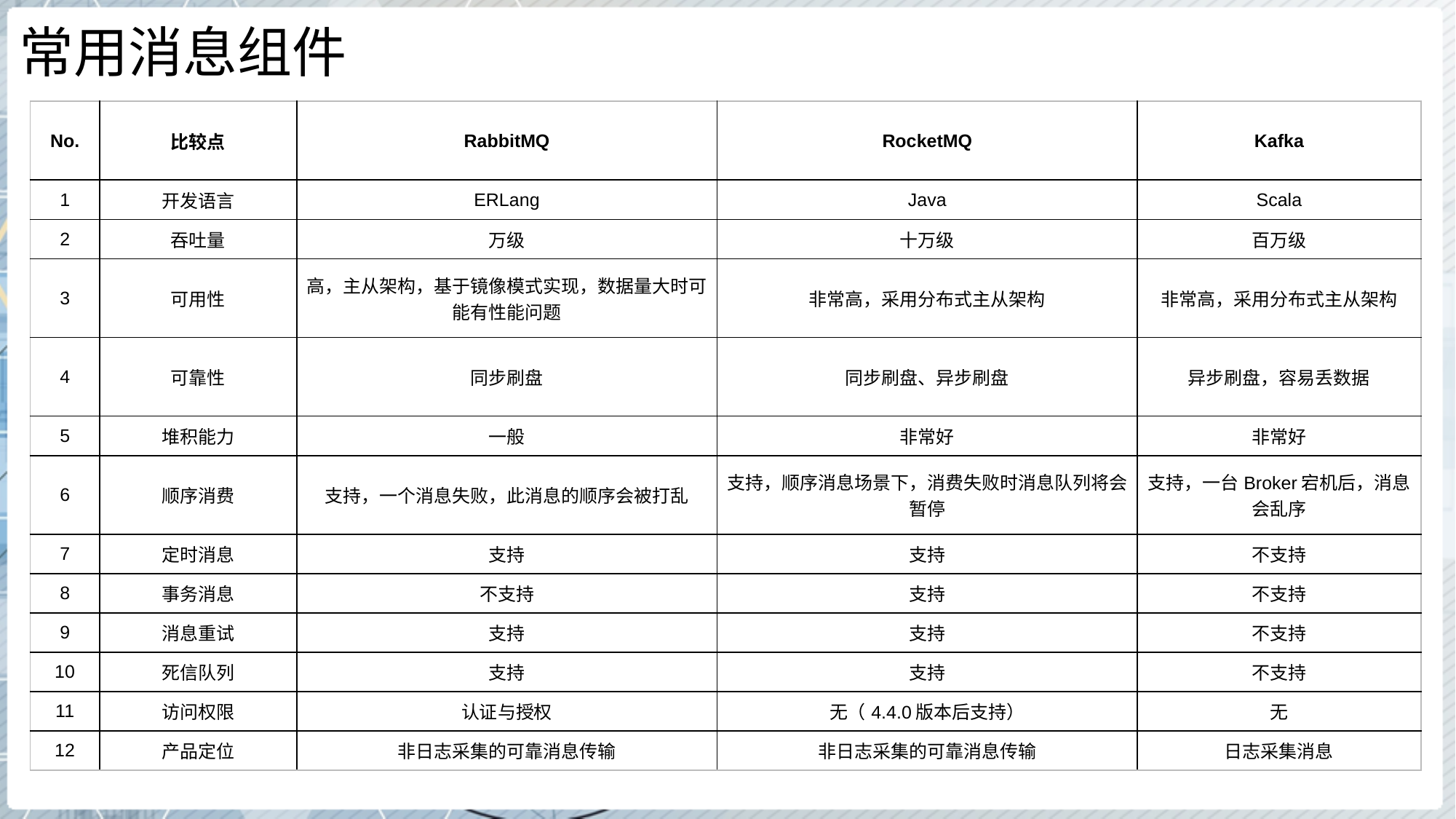

# 常用消息组件
| No. | 比较点 | RabbitMQ | RocketMQ | Kafka |
| --- | --- | --- | --- | --- |
| 1 | 开发语言 | ERLang | Java | Scala |
| 2 | 吞吐量 | 万级 | 十万级 | 百万级 |
| 3 | 可用性 | 高，主从架构，基于镜像模式实现，数据量大时可能有性能问题 | 非常高，采用分布式主从架构 | 非常高，采用分布式主从架构 |
| 4 | 可靠性 | 同步刷盘 | 同步刷盘、异步刷盘 | 异步刷盘，容易丢数据 |
| 5 | 堆积能力 | 一般 | 非常好 | 非常好 |
| 6 | 顺序消费 | 支持，一个消息失败，此消息的顺序会被打乱 | 支持，顺序消息场景下，消费失败时消息队列将会暂停 | 支持，一台Broker宕机后，消息会乱序 |
| 7 | 定时消息 | 支持 | 支持 | 不支持 |
| 8 | 事务消息 | 不支持 | 支持 | 不支持 |
| 9 | 消息重试 | 支持 | 支持 | 不支持 |
| 10 | 死信队列 | 支持 | 支持 | 不支持 |
| 11 | 访问权限 | 认证与授权 | 无（4.4.0版本后支持） | 无 |
| 12 | 产品定位 | 非日志采集的可靠消息传输 | 非日志采集的可靠消息传输 | 日志采集消息 |